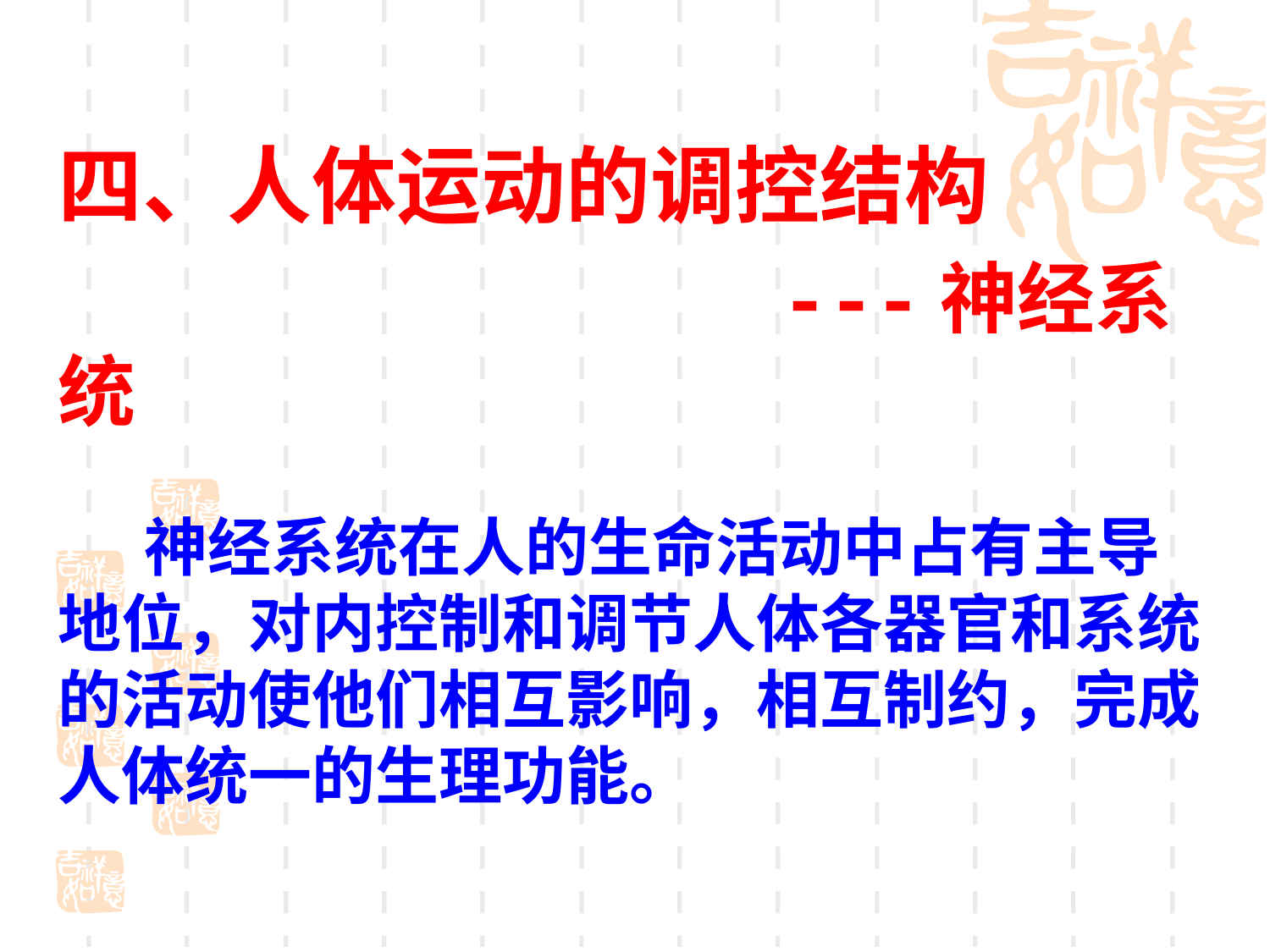

四、人体运动的调控结构
                   ---神经系统

        神经系统在人的生命活动中占有主导地位，对内控制和调节人体各器官和系统的活动使他们相互影响，相互制约，完成人体统一的生理功能。